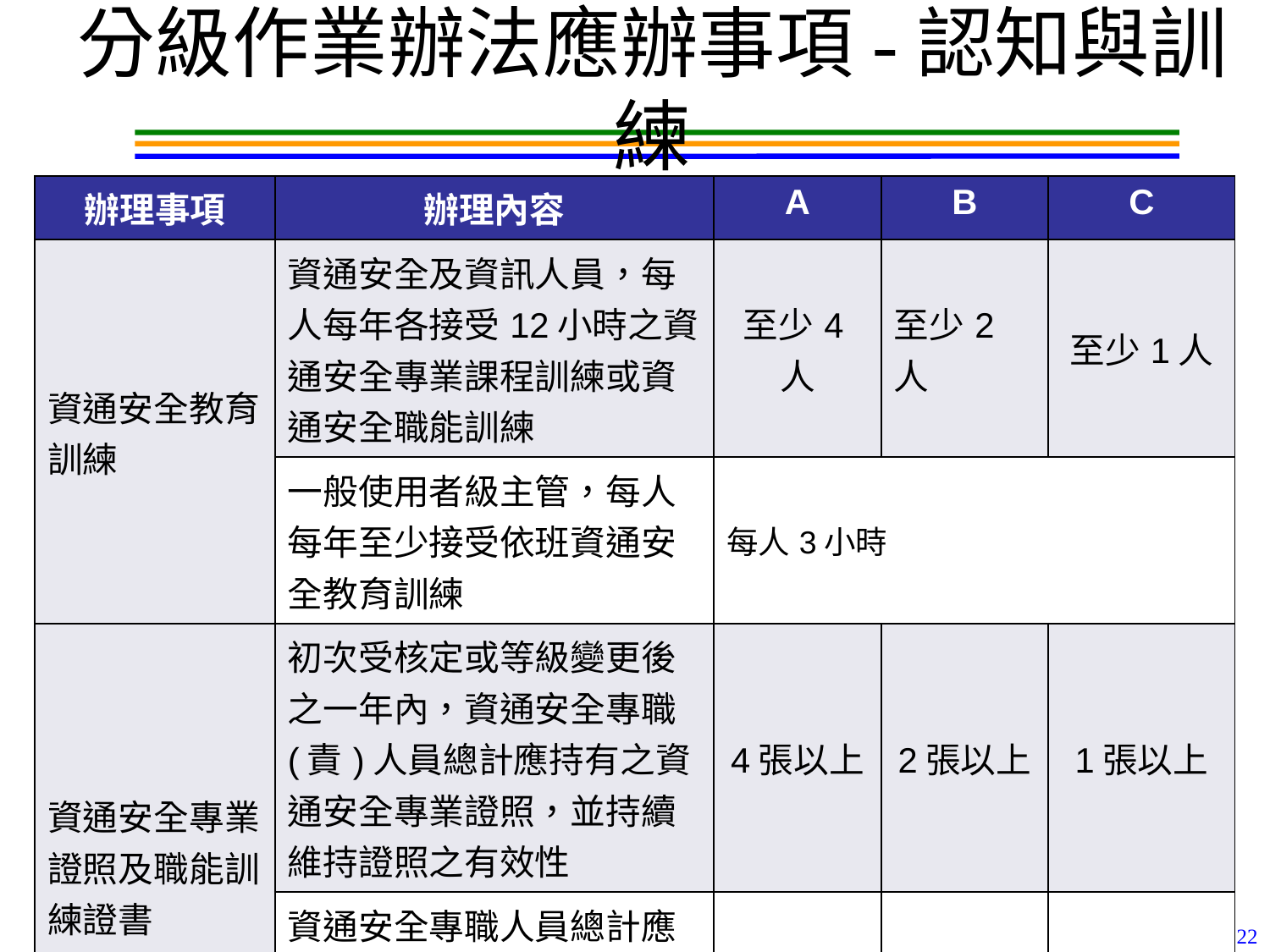

# 分級作業辦法應辦事項-認知與訓練
| 辦理事項 | 辦理內容 | A | B | C |
| --- | --- | --- | --- | --- |
| 資通安全教育訓練 | 資通安全及資訊人員，每人每年各接受12小時之資通安全專業課程訓練或資通安全職能訓練 | 至少4人 | 至少2人 | 至少1人 |
|  | 一般使用者級主管，每人每年至少接受依班資通安全教育訓練 | 每人3小時 |  |  |
| 資通安全專業證照及職能訓練證書 | 初次受核定或等級變更後之一年內，資通安全專職(責)人員總計應持有之資通安全專業證照，並持續維持證照之有效性 | 4張以上 | 2張以上 | 1張以上 |
|  | 資通安全專職人員總計應持有之資通安全專業證照，並持續維持證照之有效性(公務機關) | 4張以上 | 2張以上 | 1張以上 |
22